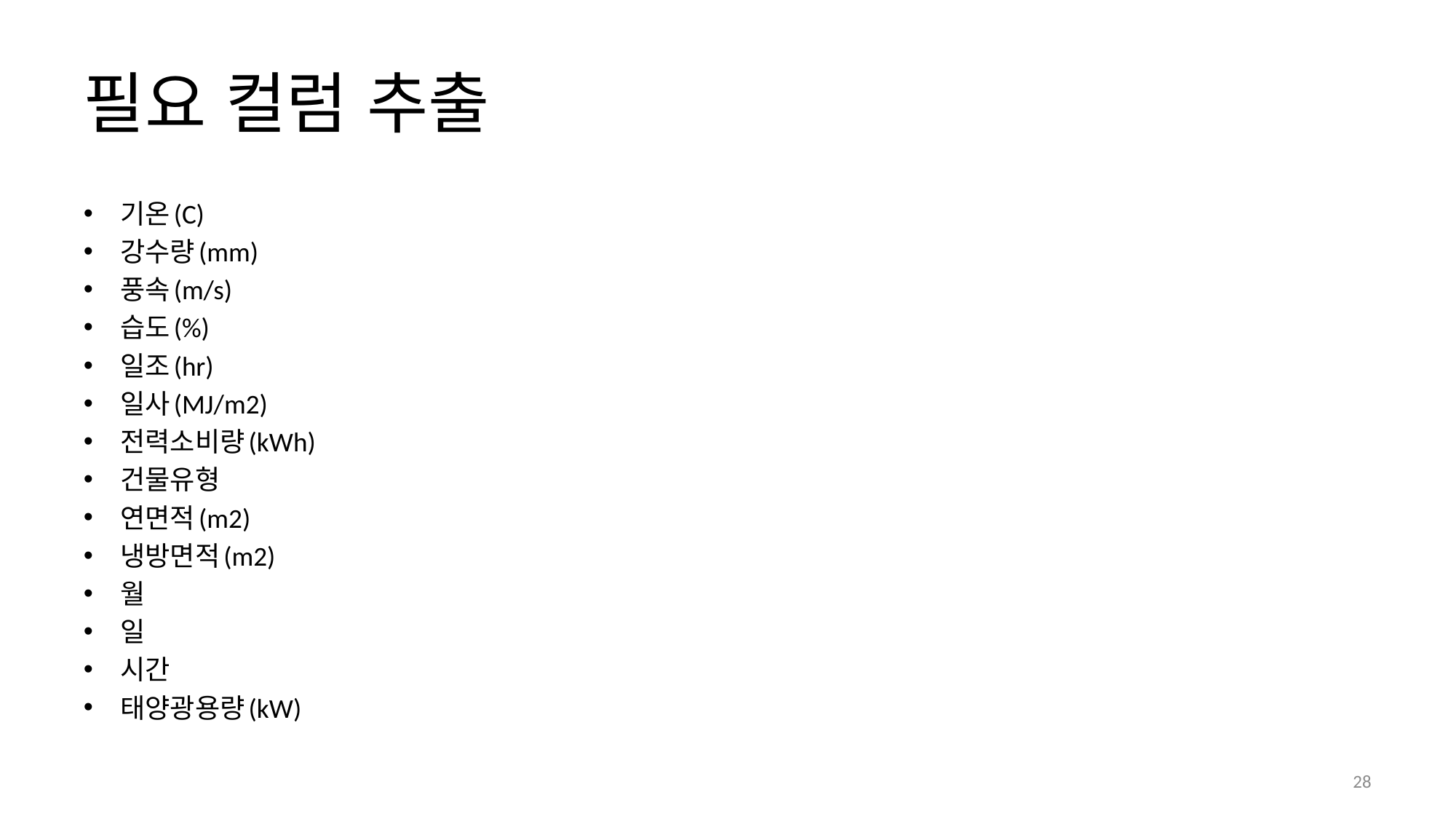

# 필요 컬럼 추출
기온(C)
강수량(mm)
풍속(m/s)
습도(%)
일조(hr)
일사(MJ/m2)
전력소비량(kWh)
건물유형
연면적(m2)
냉방면적(m2)
월
일
시간
태양광용량(kW)

28